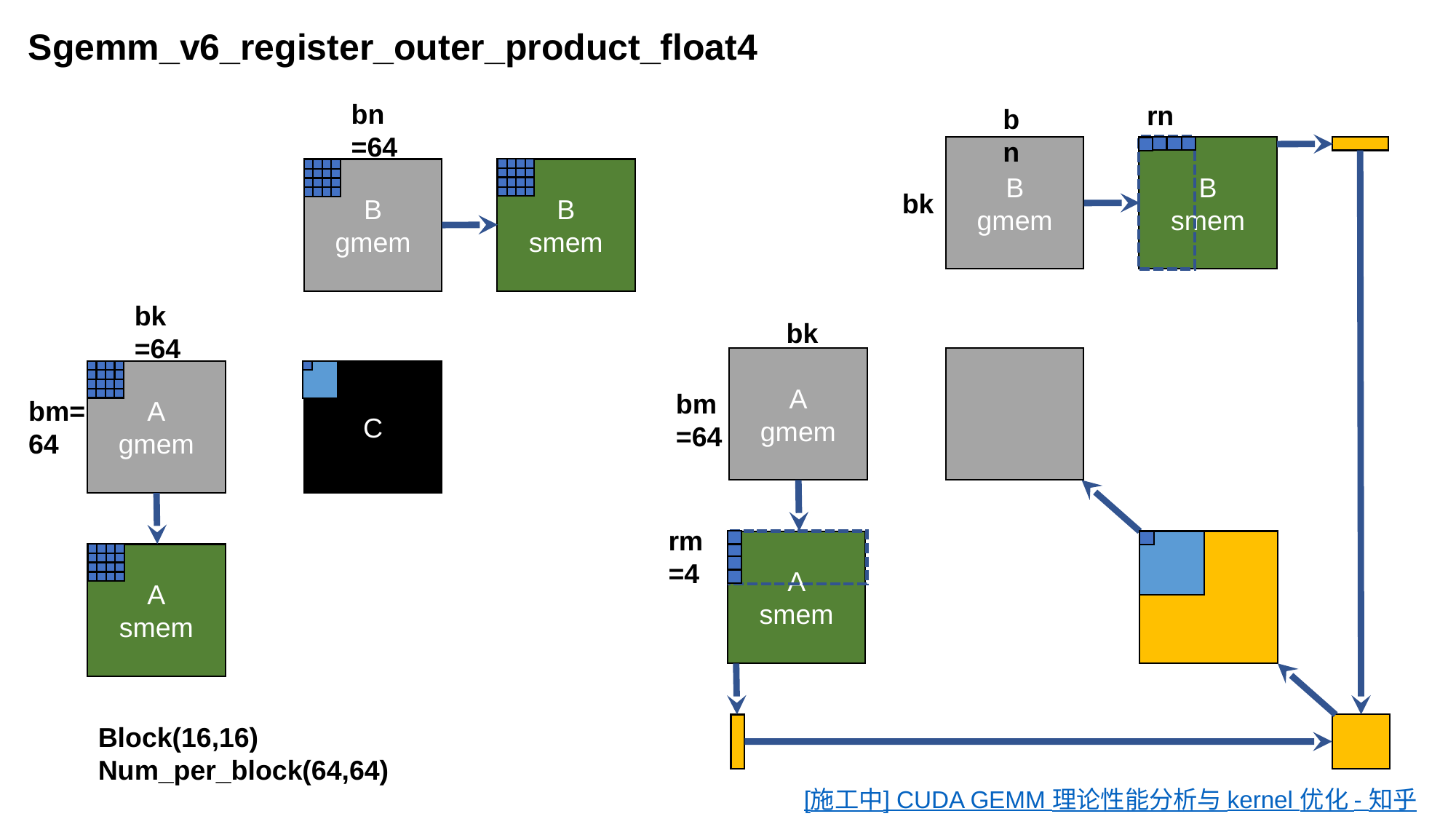

Sgemm_v6_register_outer_product_float4
bn
=64
rn
bn

B
gmem
B
smem

B
gmem
B
smem

bk

bk
=64
bk
A
gmem

A
gmem

C

bm
=64
bm=64

rm
=4

A
smem

A
smem

Block(16,16)
Num_per_block(64,64)

[施工中] CUDA GEMM 理论性能分析与 kernel 优化 - 知乎